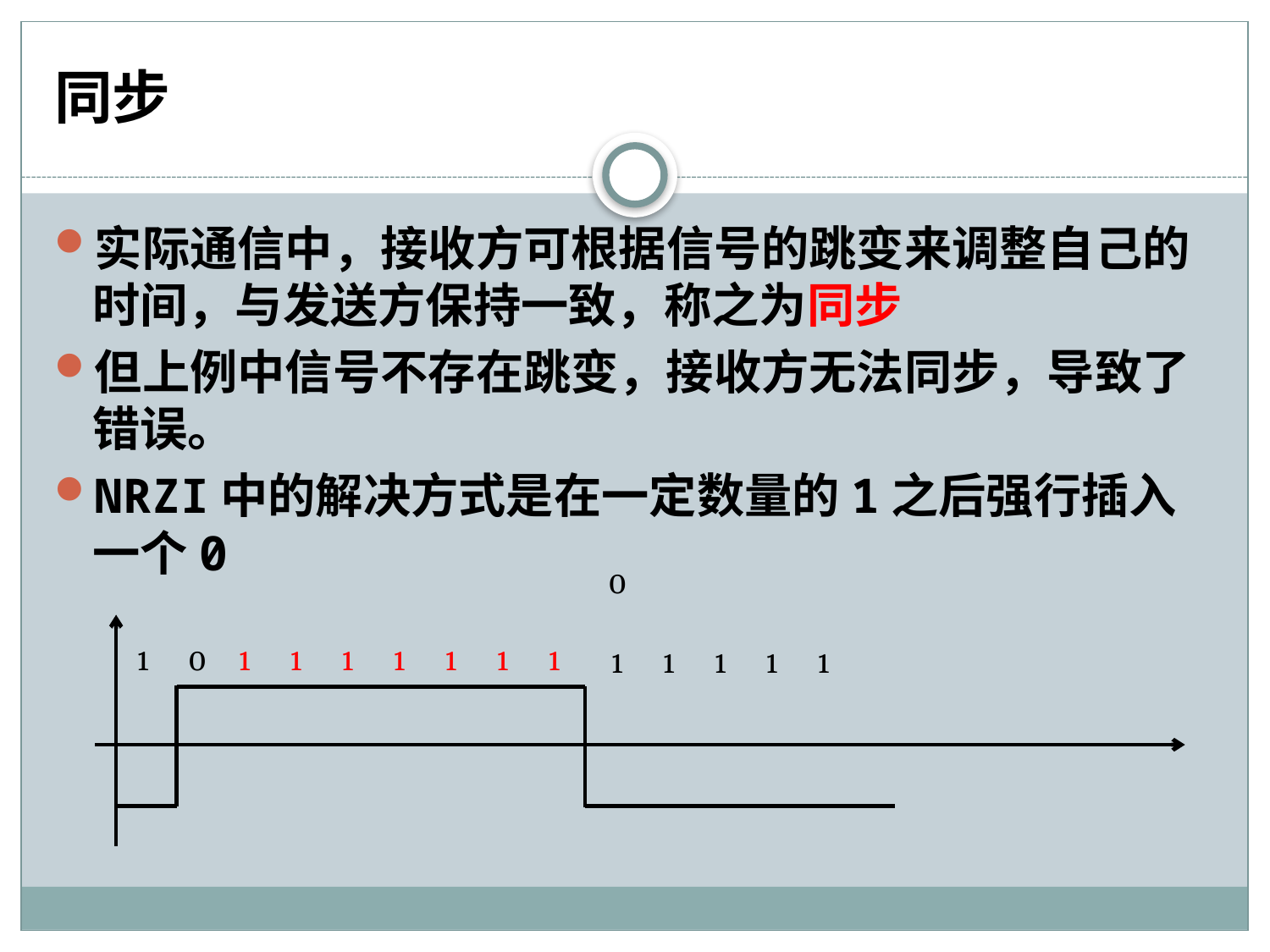

# 同步
实际通信中，接收方可根据信号的跳变来调整自己的时间，与发送方保持一致，称之为同步
但上例中信号不存在跳变，接收方无法同步，导致了错误。
NRZI中的解决方式是在一定数量的1之后强行插入一个0
0
 1     0    1     1     1     1     1     1     1
1     1     1     1     1